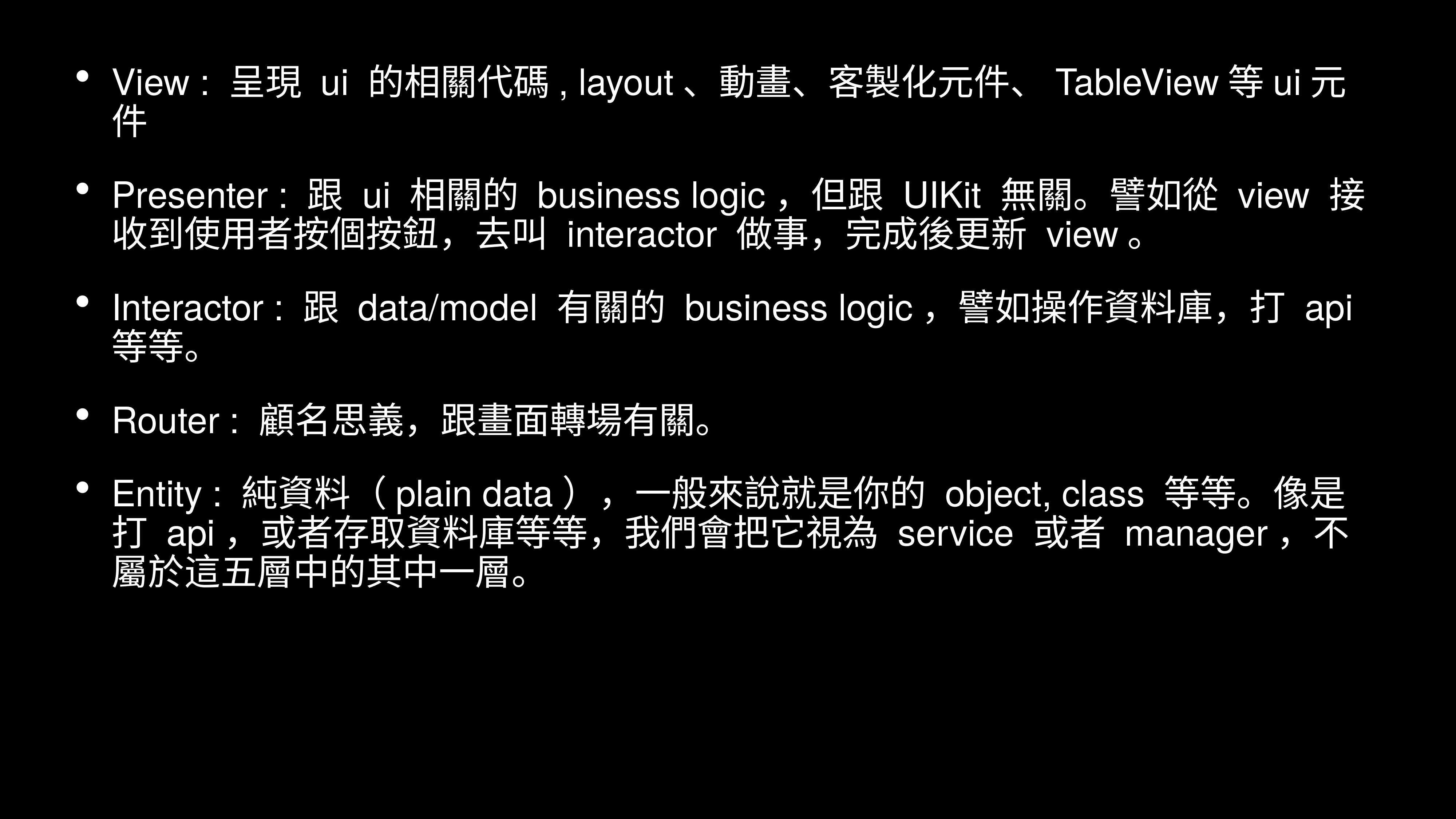

View : 呈現 ui 的相關代碼, layout、動畫、客製化元件、TableView等ui元件
Presenter : 跟 ui 相關的 business logic，但跟 UIKit 無關。譬如從 view 接收到使用者按個按鈕，去叫 interactor 做事，完成後更新 view。
Interactor : 跟 data/model 有關的 business logic，譬如操作資料庫，打 api 等等。
Router : 顧名思義，跟畫面轉場有關。
Entity : 純資料（plain data），一般來說就是你的 object, class 等等。像是打 api，或者存取資料庫等等，我們會把它視為 service 或者 manager，不屬於這五層中的其中一層。